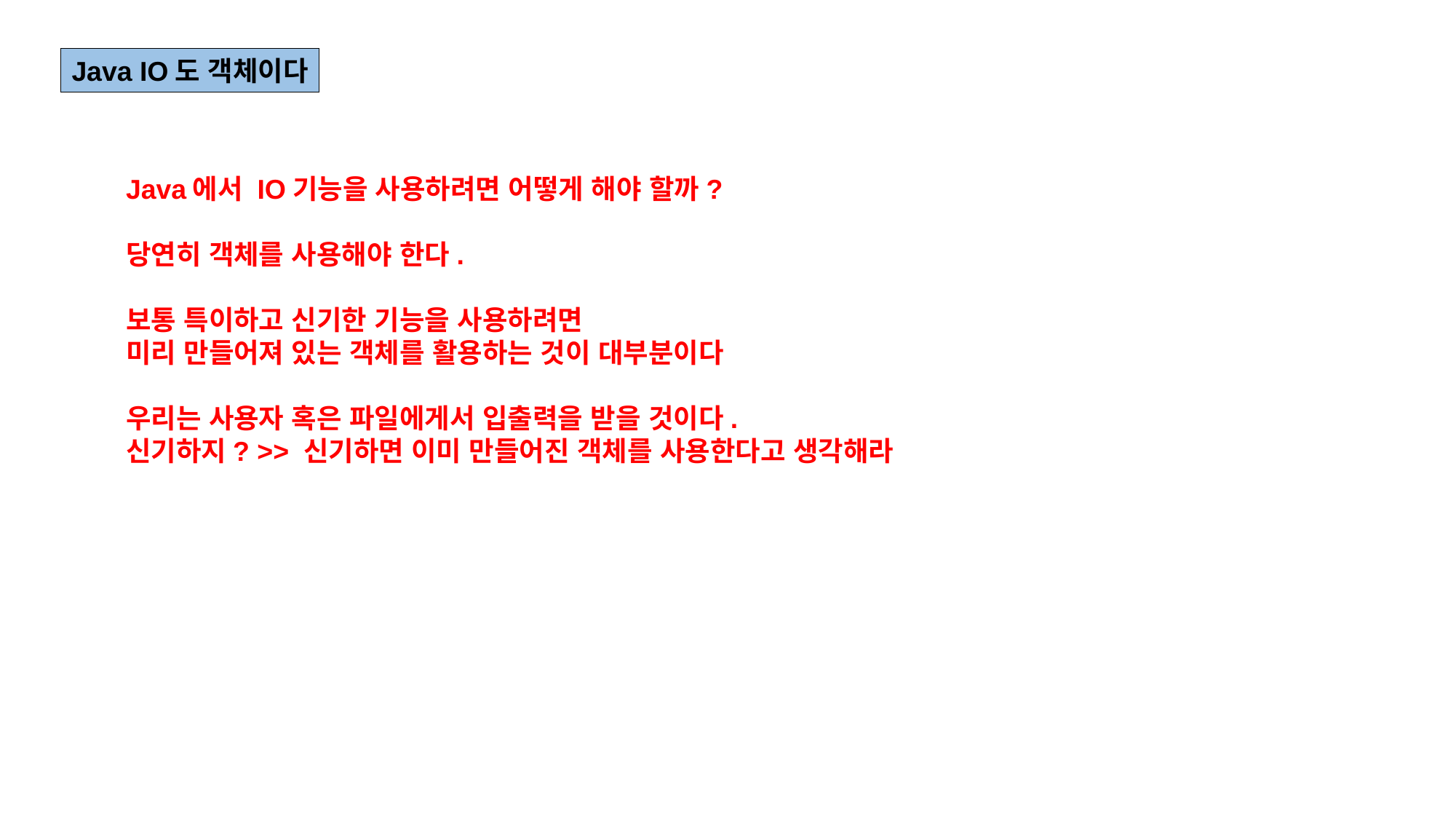

Java IO도 객체이다
Java에서 IO기능을 사용하려면 어떻게 해야 할까?

당연히 객체를 사용해야 한다.

보통 특이하고 신기한 기능을 사용하려면
미리 만들어져 있는 객체를 활용하는 것이 대부분이다

우리는 사용자 혹은 파일에게서 입출력을 받을 것이다.
신기하지? >> 신기하면 이미 만들어진 객체를 사용한다고 생각해라